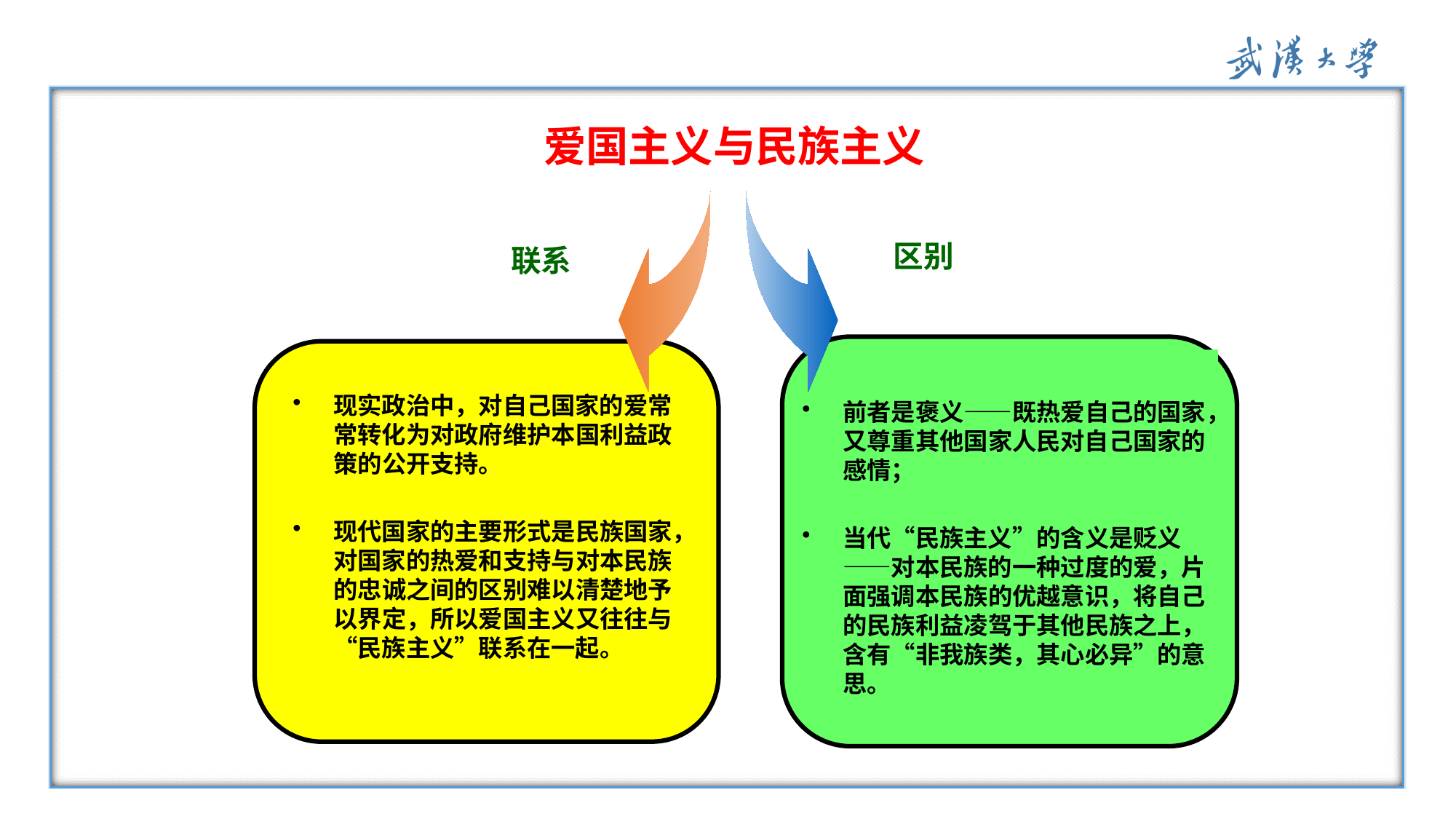

# 爱国主义与民族主义

区别

联系

现实政治中，对自己国家的爱常常转化为对政府维护本国利益政策的公开支持。

现代国家的主要形式是民族国家，对国家的热爱和支持与对本民族的忠诚之间的区别难以清楚地予以界定，所以爱国主义又往往与“民族主义”联系在一起。

前者是褒义——既热爱自己的国家，又尊重其他国家人民对自己国家的感情；

当代“民族主义”的含义是贬义——对本民族的一种过度的爱，片面强调本民族的优越意识，将自己的民族利益凌驾于其他民族之上，含有“非我族类，其心必异”的意思。

现实政治中，对自己国家的爱常常转化为对政府维护本国利益政策的公开支持。

现代国家的主要形式是民族国家，对国家的热爱和支持与对本民族的忠诚之间的区别难以清楚地予以界定，所以爱国主义又往往与“民族主义”联系在一起。